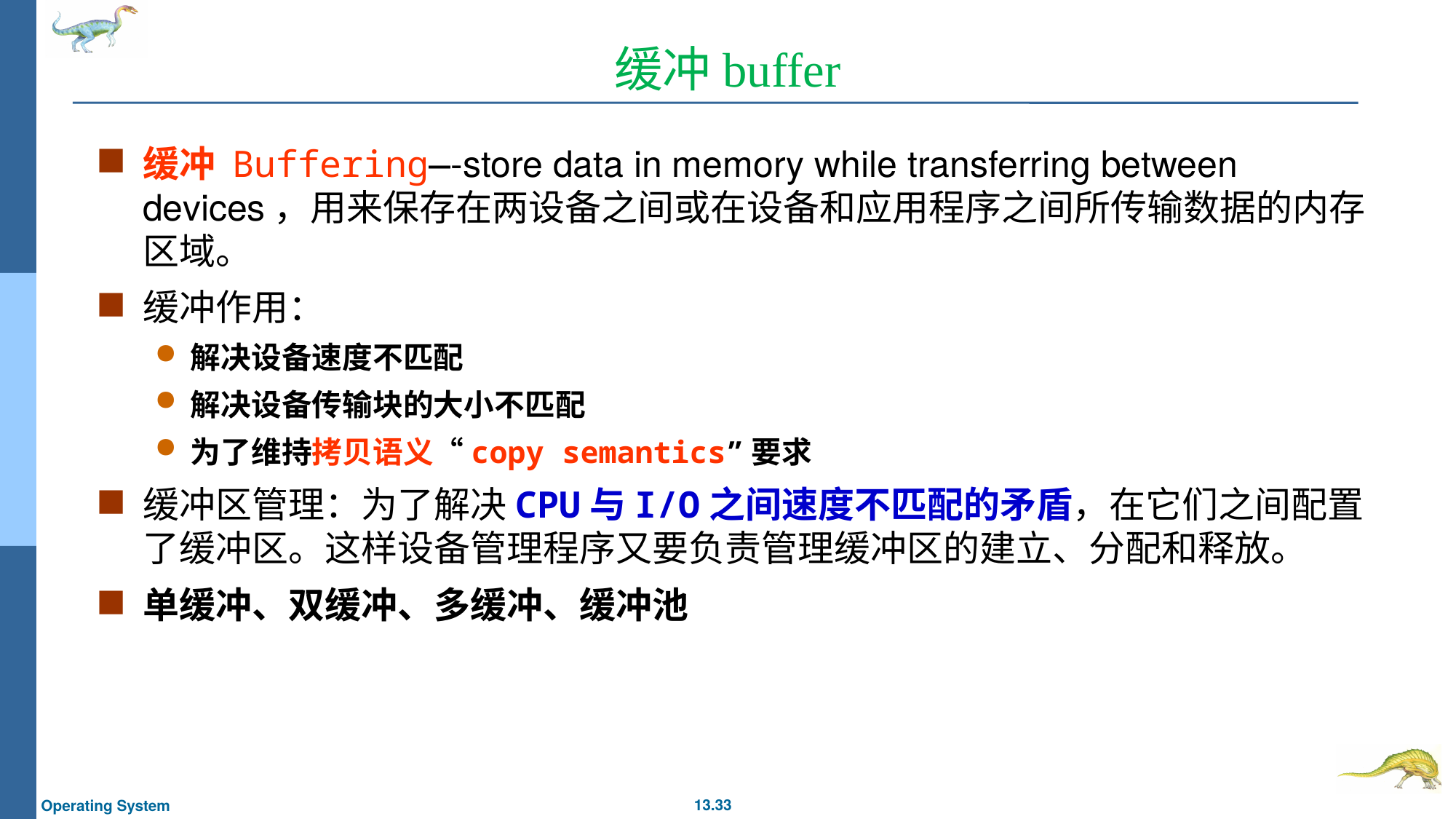

# 缓冲buffer
缓冲 Buffering—-store data in memory while transferring between devices，用来保存在两设备之间或在设备和应用程序之间所传输数据的内存区域。
缓冲作用：
解决设备速度不匹配
解决设备传输块的大小不匹配
为了维持拷贝语义“copy semantics”要求
缓冲区管理：为了解决CPU与I/O之间速度不匹配的矛盾，在它们之间配置了缓冲区。这样设备管理程序又要负责管理缓冲区的建立、分配和释放。
单缓冲、双缓冲、多缓冲、缓冲池